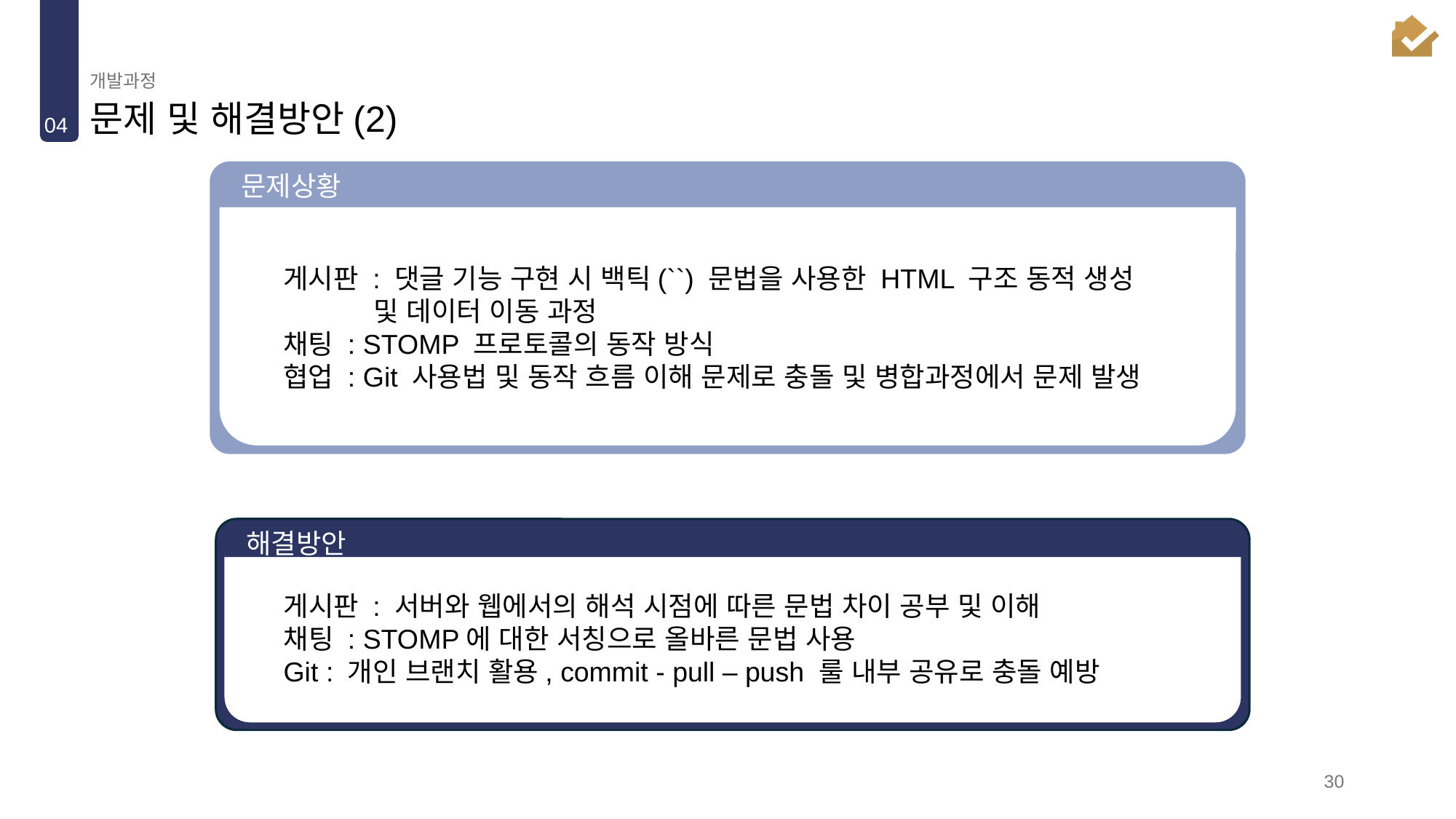

개발과정
# 문제 및 해결방안(2)
04

문제상황
게시판 : 댓글 기능 구현 시 백틱(``) 문법을 사용한 HTML 구조 동적 생성
           및 데이터 이동 과정
채팅 : STOMP 프로토콜의 동작 방식
협업 : Git 사용법 및 동작 흐름 이해 문제로 충돌 및 병합과정에서 문제 발생

해결방안
게시판 : 서버와 웹에서의 해석 시점에 따른 문법 차이 공부 및 이해
채팅 : STOMP에 대한 서칭으로 올바른 문법 사용
Git : 개인 브랜치 활용, commit - pull – push 룰 내부 공유로 충돌 예방

30